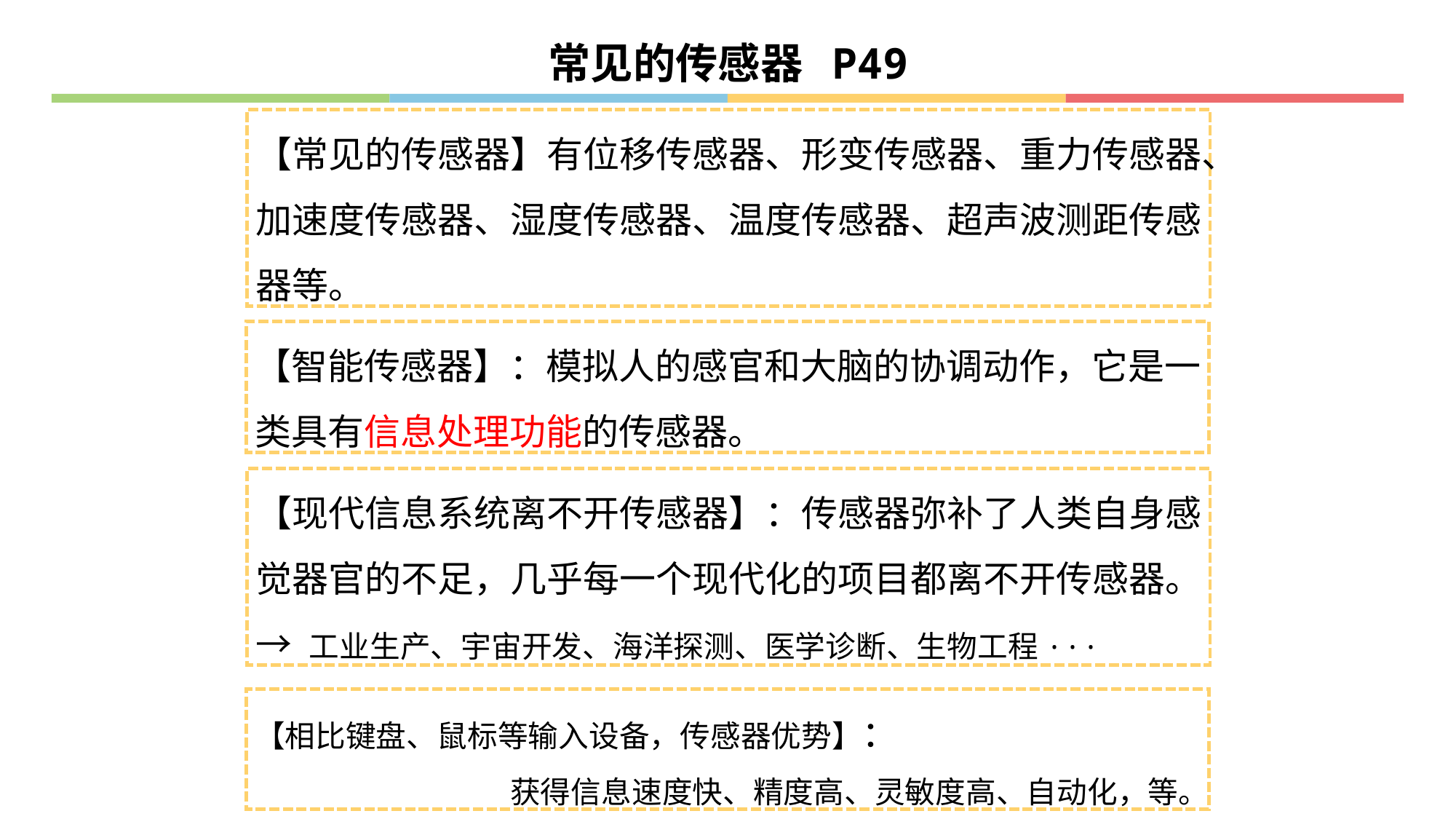

常见的传感器  P49
【常见的传感器】有位移传感器、形变传感器、重力传感器、加速度传感器、湿度传感器、温度传感器、超声波测距传感器等。
【智能传感器】：模拟人的感官和大脑的协调动作，它是一类具有信息处理功能的传感器。
【现代信息系统离不开传感器】：传感器弥补了人类自身感觉器官的不足，几乎每一个现代化的项目都离不开传感器。
→ 工业生产、宇宙开发、海洋探测、医学诊断、生物工程···
【相比键盘、鼠标等输入设备，传感器优势】：
获得信息速度快、精度高、灵敏度高、自动化，等。